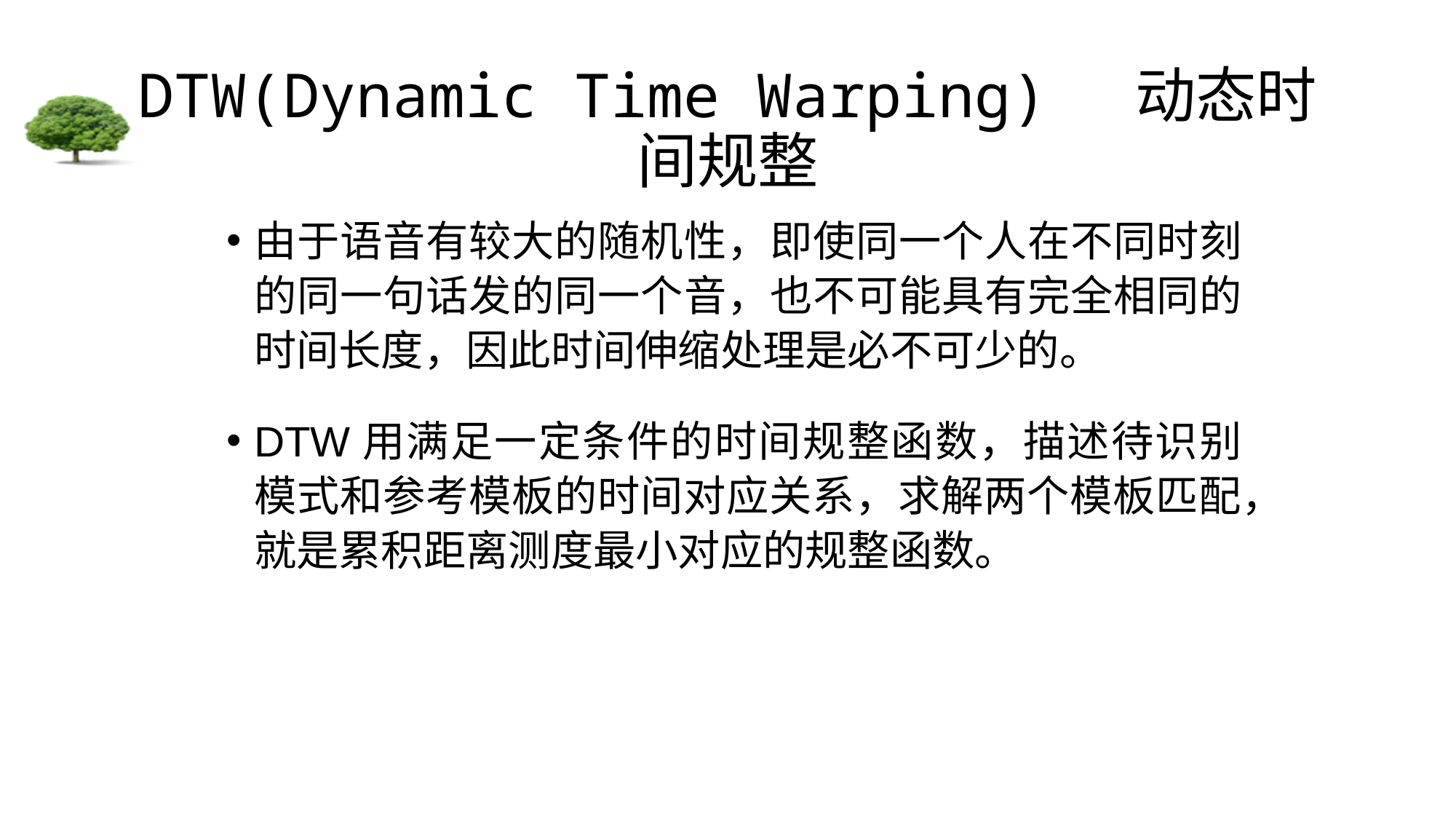

# DTW(Dynamic Time Warping)  动态时间规整
由于语音有较大的随机性，即使同一个人在不同时刻的同一句话发的同一个音，也不可能具有完全相同的时间长度，因此时间伸缩处理是必不可少的。
DTW用满足一定条件的时间规整函数，描述待识别模式和参考模板的时间对应关系，求解两个模板匹配，就是累积距离测度最小对应的规整函数。